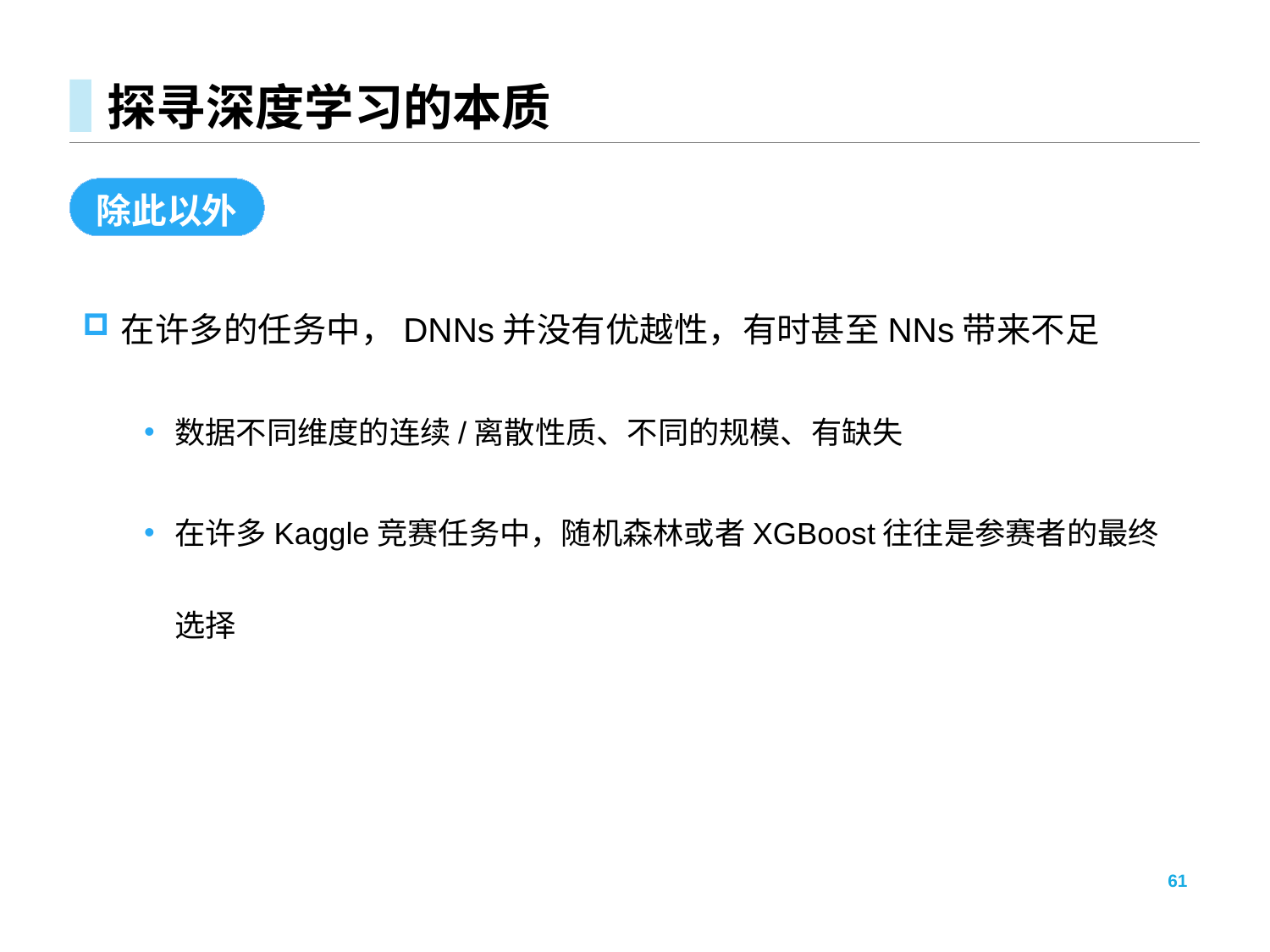

# 探寻深度学习的本质
除此以外
在许多的任务中，DNNs并没有优越性，有时甚至NNs带来不足
数据不同维度的连续/离散性质、不同的规模、有缺失
在许多Kaggle竞赛任务中，随机森林或者XGBoost往往是参赛者的最终选择
61